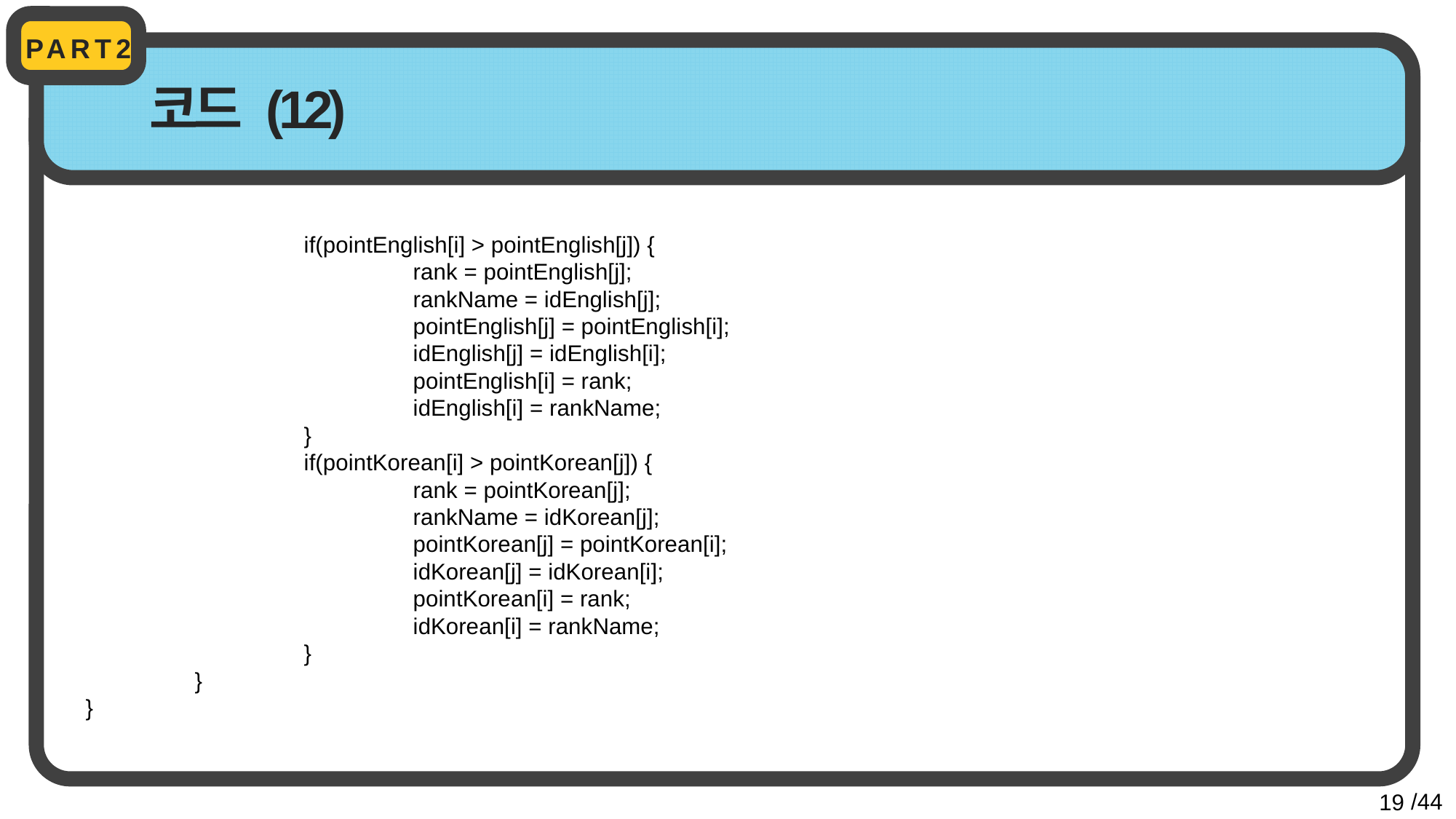

PART2

코드 (12)
		if(pointEnglish[i] > pointEnglish[j]) {
			rank = pointEnglish[j];
			rankName = idEnglish[j];
			pointEnglish[j] = pointEnglish[i];
			idEnglish[j] = idEnglish[i];
			pointEnglish[i] = rank;
			idEnglish[i] = rankName;
		}
		if(pointKorean[i] > pointKorean[j]) {
			rank = pointKorean[j];
			rankName = idKorean[j];
			pointKorean[j] = pointKorean[i];
			idKorean[j] = idKorean[i];
			pointKorean[i] = rank;
			idKorean[i] = rankName;
		}
	}
}
19